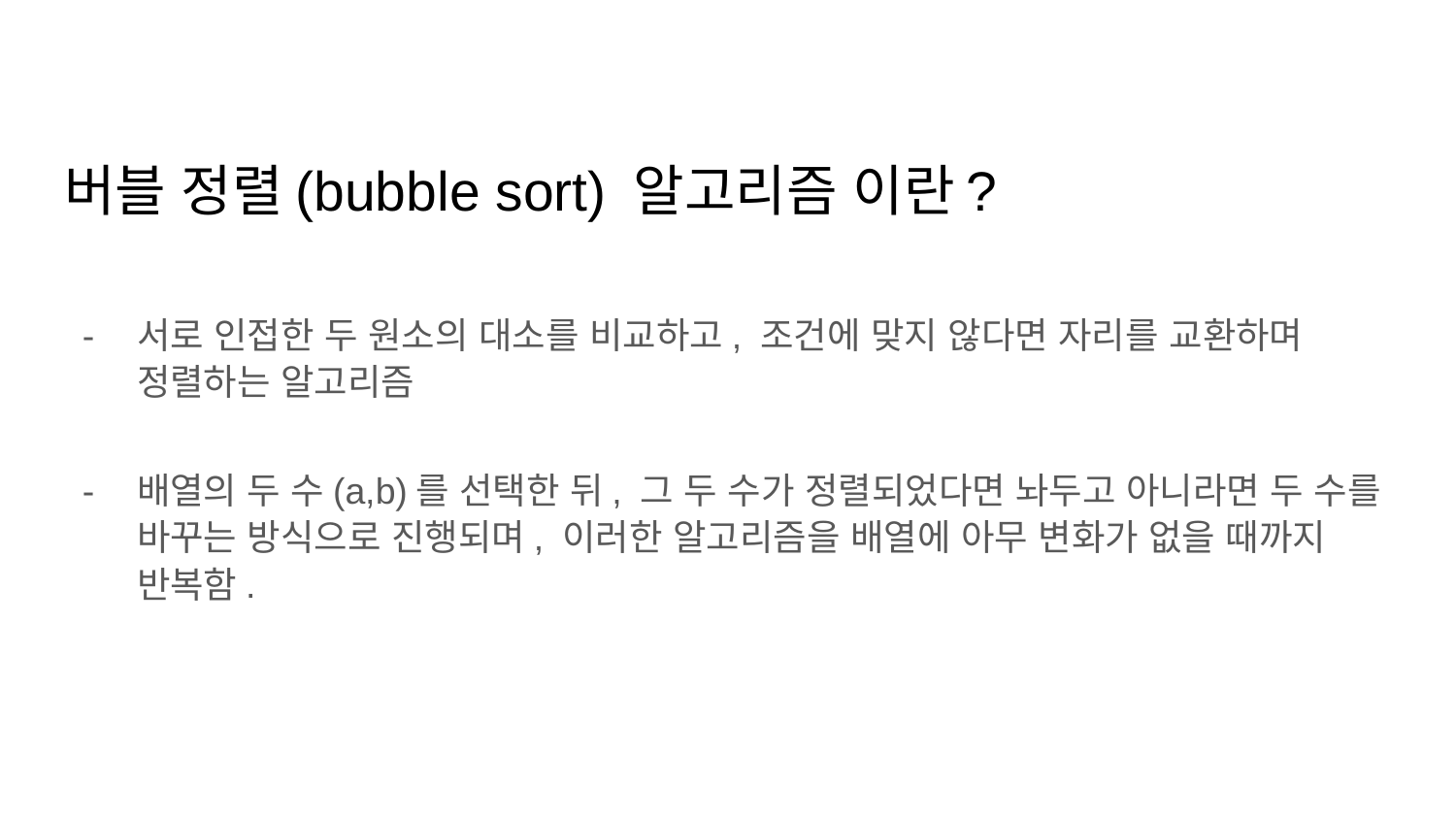

# 버블 정렬(bubble sort) 알고리즘 이란?
서로 인접한 두 원소의 대소를 비교하고, 조건에 맞지 않다면 자리를 교환하며 정렬하는 알고리즘

배열의 두 수(a,b)를 선택한 뒤, 그 두 수가 정렬되었다면 놔두고 아니라면 두 수를 바꾸는 방식으로 진행되며, 이러한 알고리즘을 배열에 아무 변화가 없을 때까지 반복함.